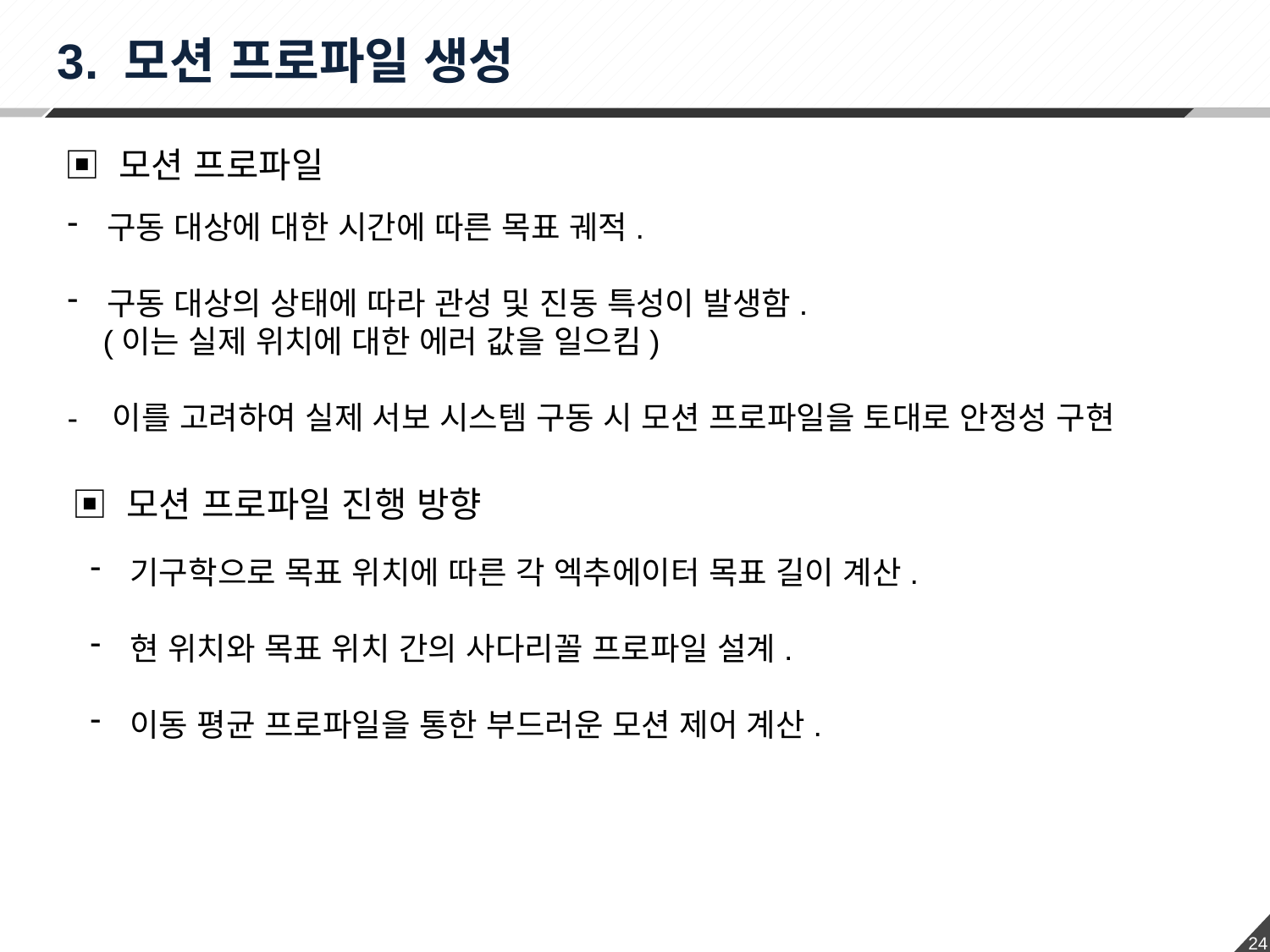

3. 모션 프로파일 생성
▣ 모션 프로파일
구동 대상에 대한 시간에 따른 목표 궤적.

구동 대상의 상태에 따라 관성 및 진동 특성이 발생함.
    (이는 실제 위치에 대한 에러 값을 일으킴)

-   이를 고려하여 실제 서보 시스템 구동 시 모션 프로파일을 토대로 안정성 구현
▣ 모션 프로파일 진행 방향
기구학으로 목표 위치에 따른 각 엑추에이터 목표 길이 계산.

현 위치와 목표 위치 간의 사다리꼴 프로파일 설계.

이동 평균 프로파일을 통한 부드러운 모션 제어 계산.